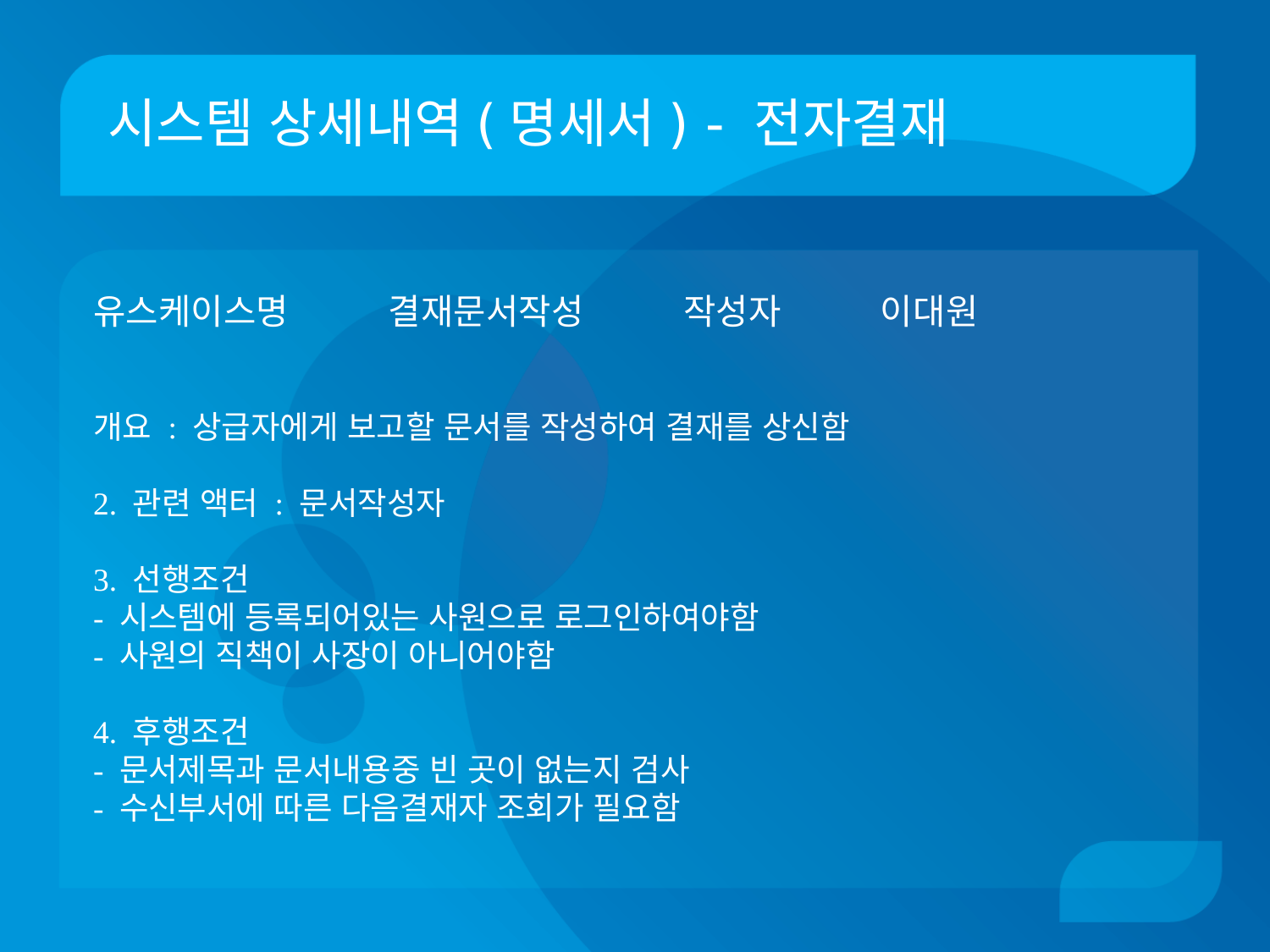

# 시스템 상세내역(명세서) - 전자결재
유스케이스명          결재문서작성          작성자          이대원
개요 : 상급자에게 보고할 문서를 작성하여 결재를 상신함

2. 관련 액터 : 문서작성자

3. 선행조건
- 시스템에 등록되어있는 사원으로 로그인하여야함
- 사원의 직책이 사장이 아니어야함

4. 후행조건
- 문서제목과 문서내용중 빈 곳이 없는지 검사
- 수신부서에 따른 다음결재자 조회가 필요함